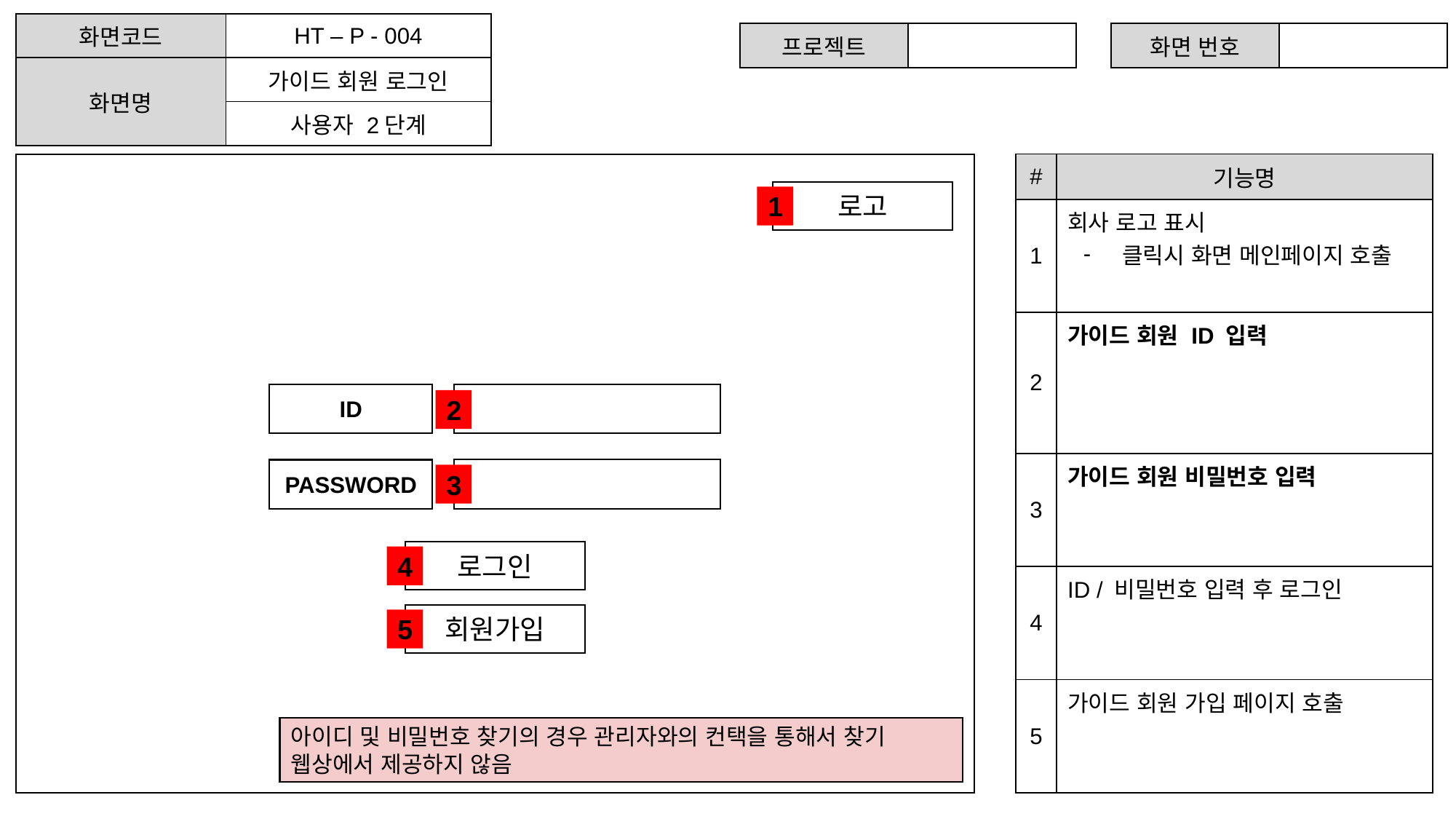

| 화면코드 | HT – P - 004 |
| --- | --- |
| 화면명 | 가이드 회원 로그인 |
|  | 사용자 2단계 |
| 프로젝트 |  |
| --- | --- |
| 화면 번호 |  |
| --- | --- |

| # | 기능명 |
| --- | --- |
| 1 | 회사 로고 표시 클릭시 화면 메인페이지 호출 |
| 2 | 가이드 회원 ID 입력 |
| 3 | 가이드 회원 비밀번호 입력 |
| 4 | ID / 비밀번호 입력 후 로그인 |
| 5 | 가이드 회원 가입 페이지 호출 |
로고
1

ID
2

PASSWORD
3
로그인
4
회원가입
5

아이디 및 비밀번호 찾기의 경우 관리자와의 컨택을 통해서 찾기
웹상에서 제공하지 않음